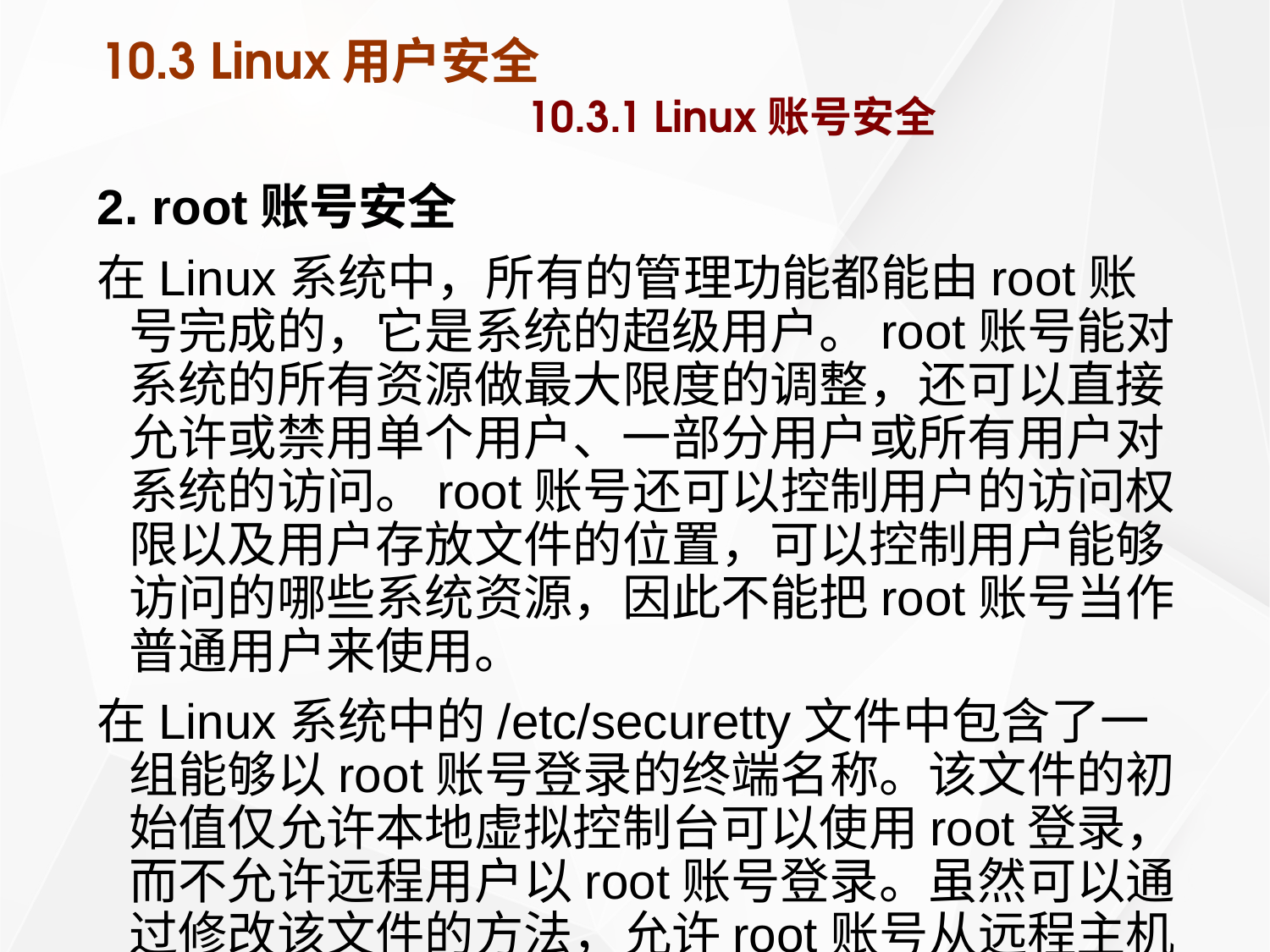

# 10.3 Linux用户安全 10.3.1 Linux账号安全
2. root账号安全
在Linux系统中，所有的管理功能都能由root账号完成的，它是系统的超级用户。root账号能对系统的所有资源做最大限度的调整，还可以直接允许或禁用单个用户、一部分用户或所有用户对系统的访问。root账号还可以控制用户的访问权限以及用户存放文件的位置，可以控制用户能够访问的哪些系统资源，因此不能把root账号当作普通用户来使用。
在Linux系统中的/etc/securetty文件中包含了一组能够以root账号登录的终端名称。该文件的初始值仅允许本地虚拟控制台可以使用root登录，而不允许远程用户以root账号登录。虽然可以通过修改该文件的方法，允许root账号从远程主机登录，但是不建议这样做。而是先使用普通账号从远程登录Linux主机，然后再使用su命令升级为超级用户，当root账号使用完毕后，再使用exit命令注销。如果需要授权其他用户以root身份运行某些命令时可以使用sudo命令。